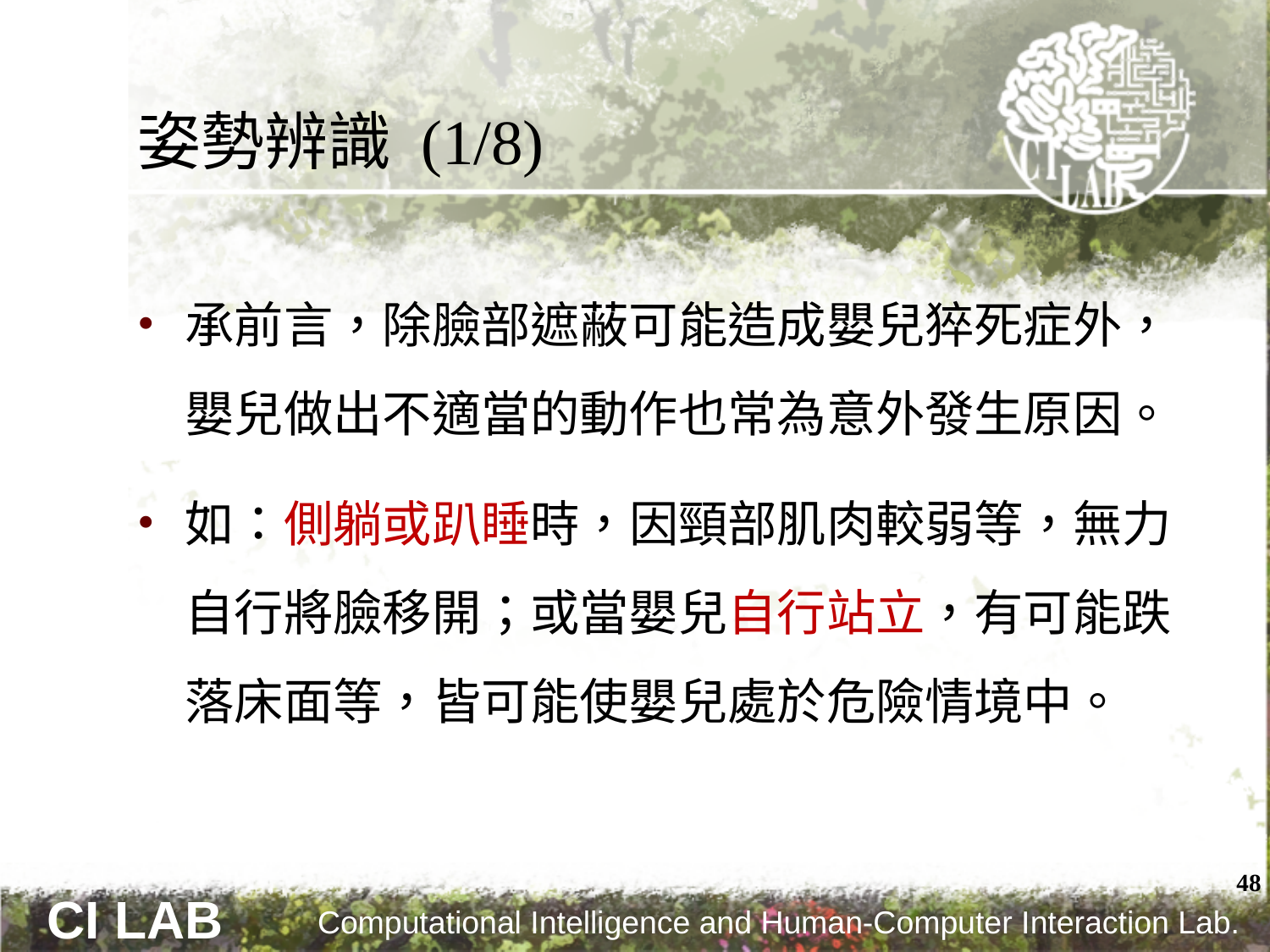

# 姿勢辨識 (1/8)
承前言，除臉部遮蔽可能造成嬰兒猝死症外，嬰兒做出不適當的動作也常為意外發生原因。
如：側躺或趴睡時，因頸部肌肉較弱等，無力自行將臉移開；或當嬰兒自行站立，有可能跌落床面等，皆可能使嬰兒處於危險情境中。
48